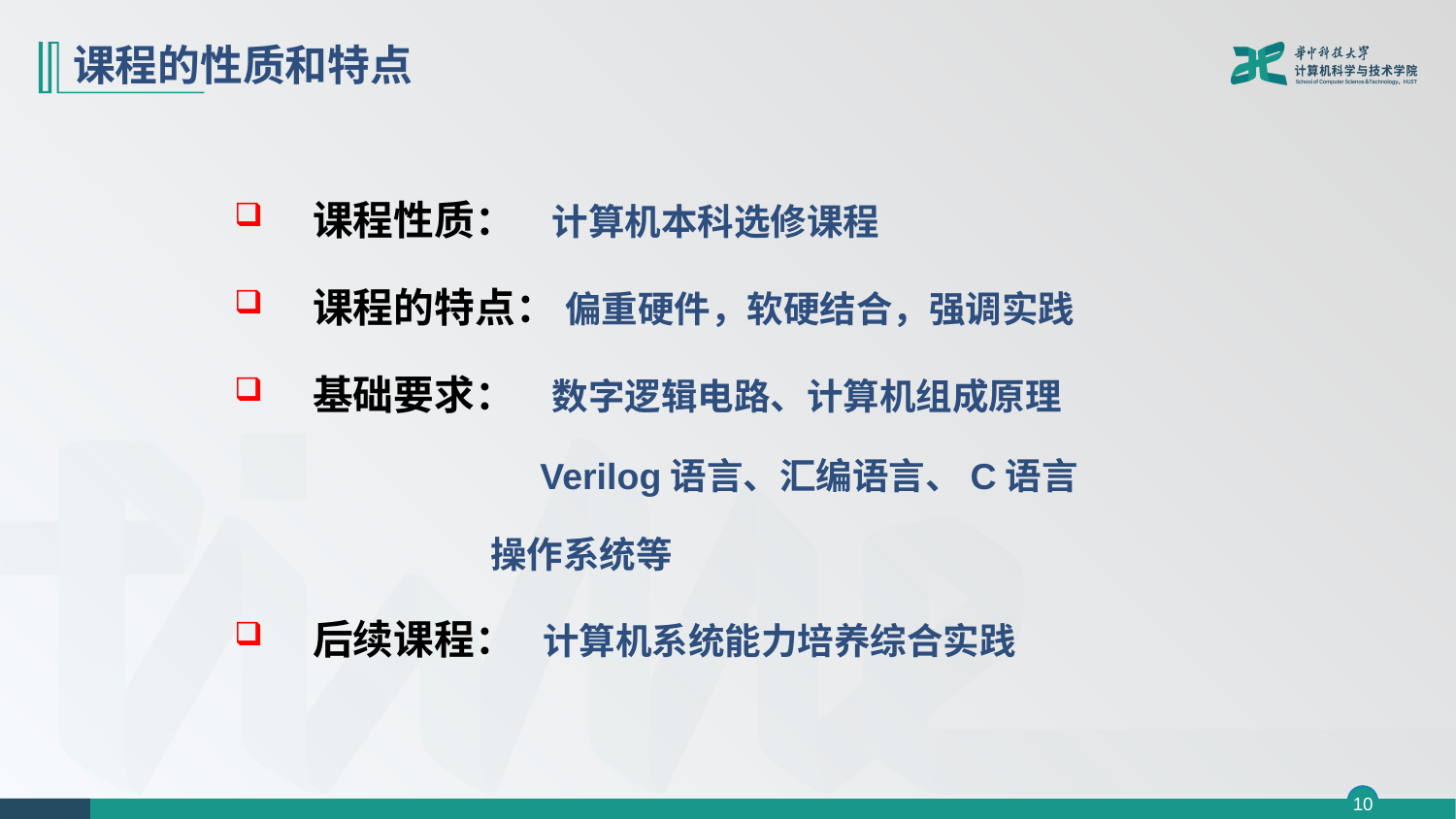

# 课程的性质和特点
课程性质：    计算机本科选修课程
课程的特点： 偏重硬件，软硬结合，强调实践
基础要求：    数字逻辑电路、计算机组成原理
                              Verilog语言、汇编语言、C语言
                              操作系统等
后续课程：   计算机系统能力培养综合实践